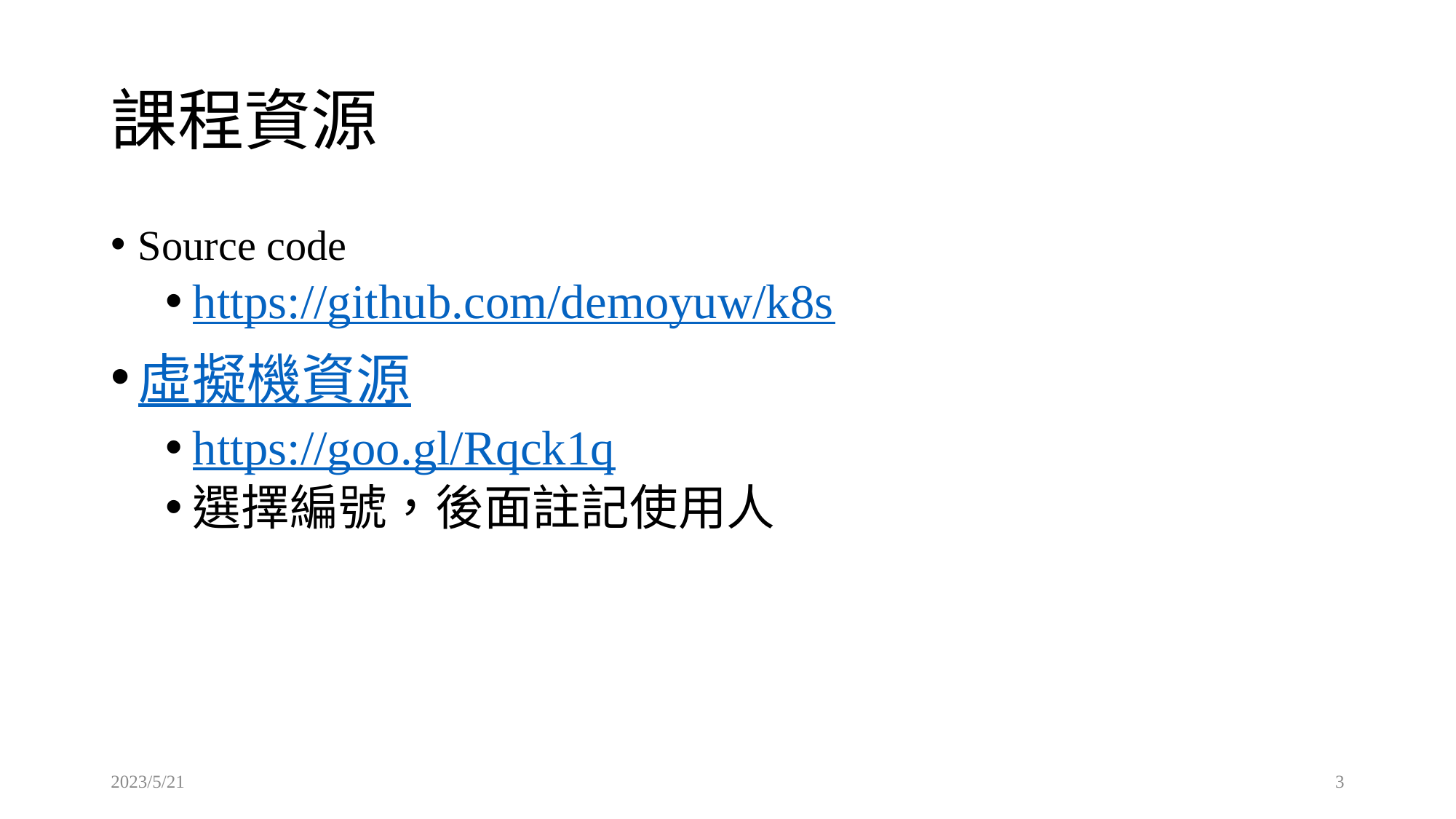

# 課程資源
Source code
https://github.com/demoyuw/k8s
虛擬機資源
https://goo.gl/Rqck1q
選擇編號，後面註記使用人
2023/5/21
3